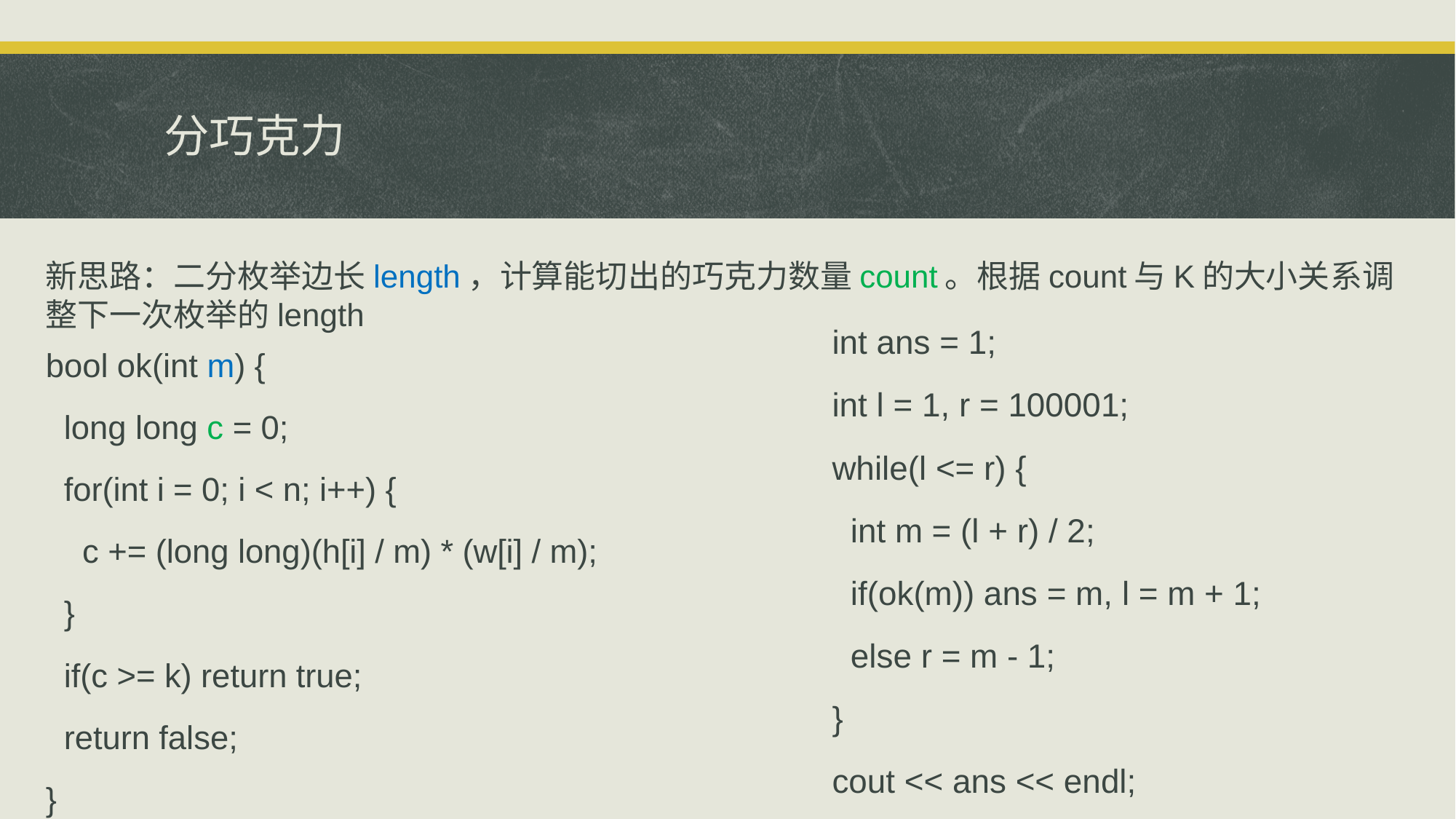

# 分巧克力
新思路：二分枚举边长length，计算能切出的巧克力数量count。根据count与K的大小关系调整下一次枚举的length
int ans = 1;
int l = 1, r = 100001;
while(l <= r) {
  int m = (l + r) / 2;
  if(ok(m)) ans = m, l = m + 1;
  else r = m - 1;
}
cout << ans << endl;
bool ok(int m) {
  long long c = 0;
  for(int i = 0; i < n; i++) {
    c += (long long)(h[i] / m) * (w[i] / m);
  }
  if(c >= k) return true;
  return false;
}